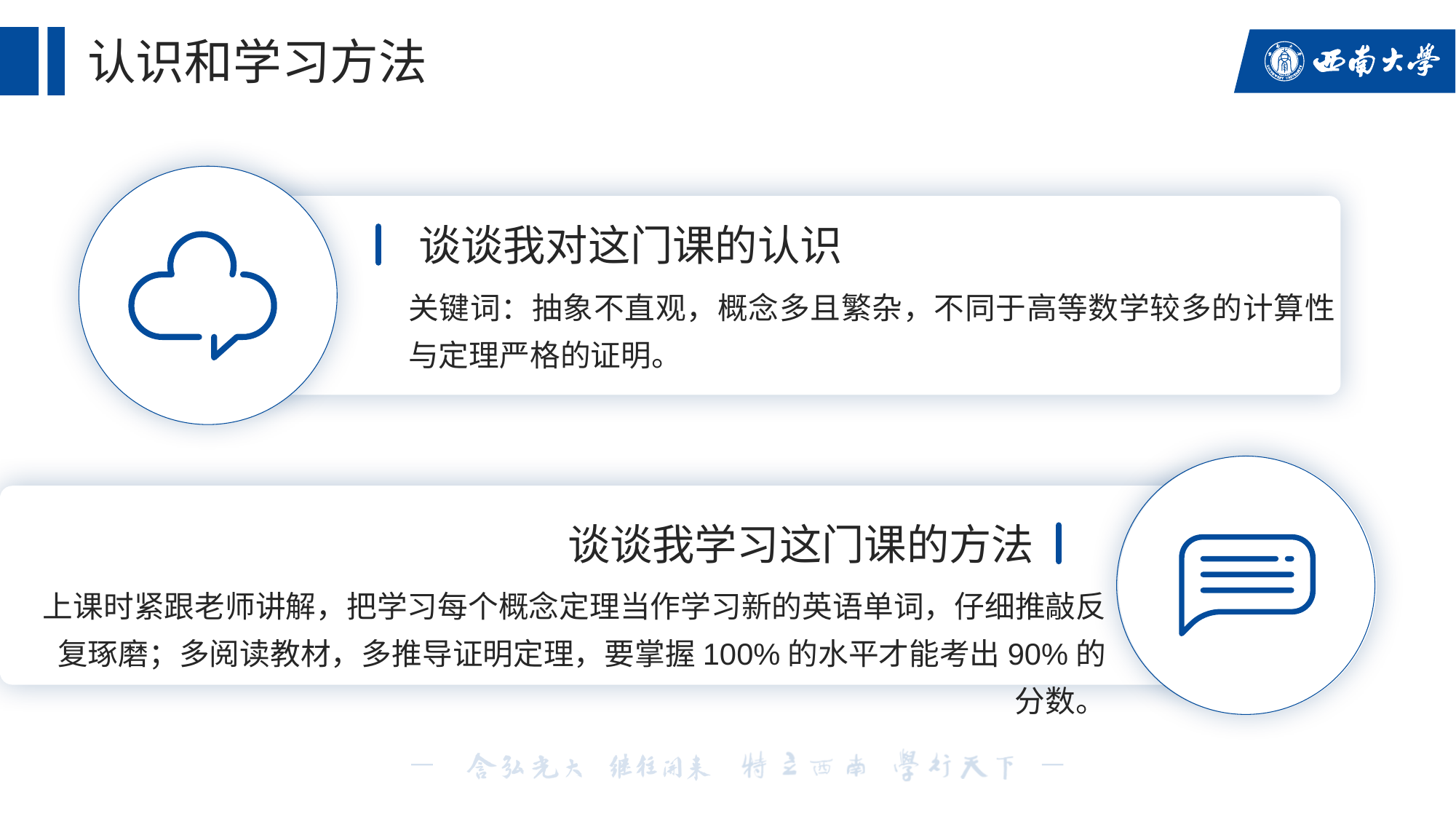

# 认识和学习方法

谈谈我对这门课的认识

关键词：抽象不直观，概念多且繁杂，不同于高等数学较多的计算性与定理严格的证明。

谈谈我学习这门课的方法

上课时紧跟老师讲解，把学习每个概念定理当作学习新的英语单词，仔细推敲反复琢磨；多阅读教材，多推导证明定理，要掌握100%的水平才能考出90%的分数。